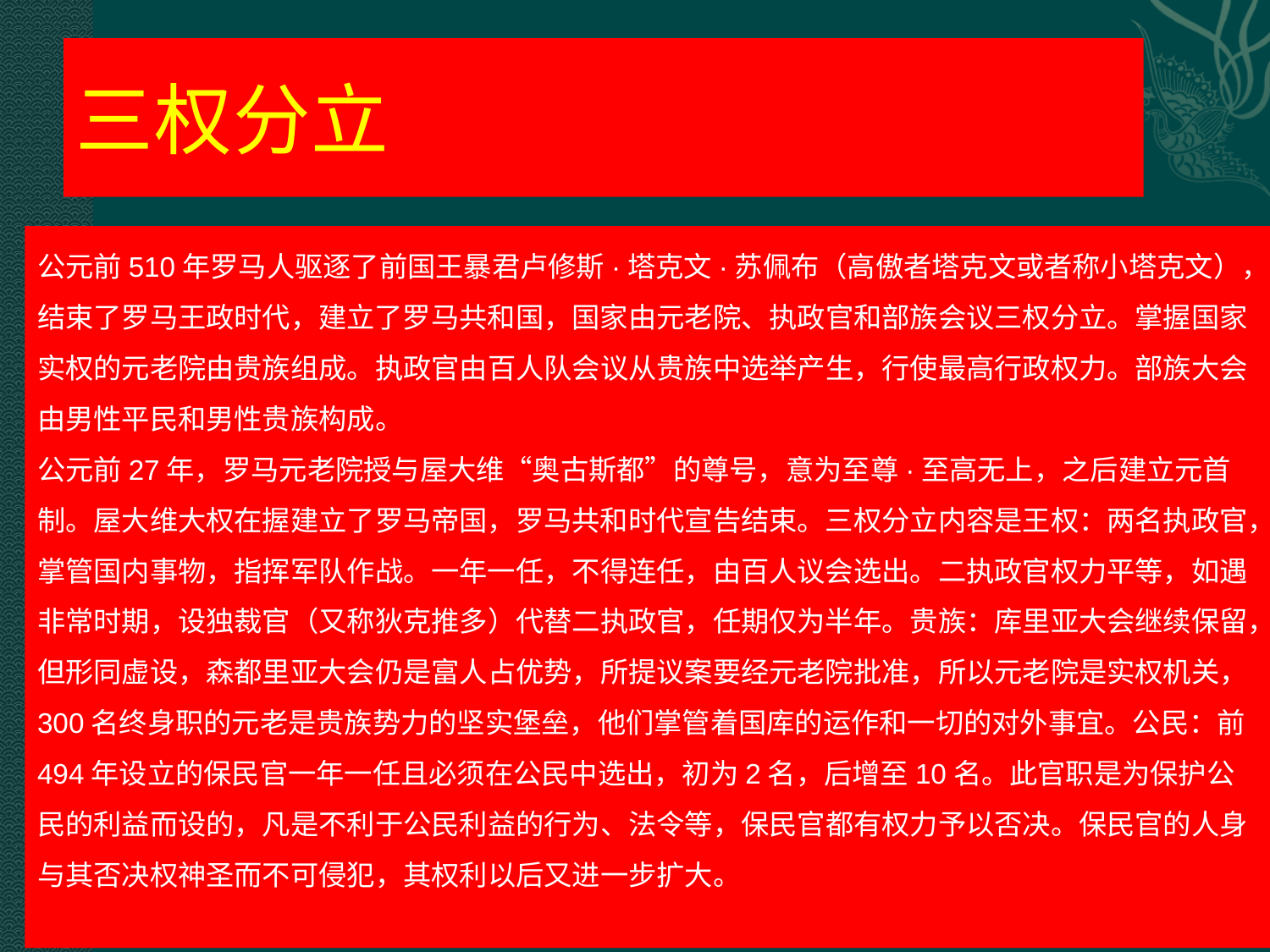

# 三权分立
公元前510年罗马人驱逐了前国王暴君卢修斯·塔克文·苏佩布（高傲者塔克文或者称小塔克文），结束了罗马王政时代，建立了罗马共和国，国家由元老院、执政官和部族会议三权分立。掌握国家实权的元老院由贵族组成。执政官由百人队会议从贵族中选举产生，行使最高行政权力。部族大会由男性平民和男性贵族构成。
公元前27年，罗马元老院授与屋大维“奥古斯都”的尊号，意为至尊·至高无上，之后建立元首制。屋大维大权在握建立了罗马帝国，罗马共和时代宣告结束。三权分立内容是王权：两名执政官，掌管国内事物，指挥军队作战。一年一任，不得连任，由百人议会选出。二执政官权力平等，如遇非常时期，设独裁官（又称狄克推多）代替二执政官，任期仅为半年。贵族：库里亚大会继续保留，但形同虚设，森都里亚大会仍是富人占优势，所提议案要经元老院批准，所以元老院是实权机关，300名终身职的元老是贵族势力的坚实堡垒，他们掌管着国库的运作和一切的对外事宜。公民：前494年设立的保民官一年一任且必须在公民中选出，初为2名，后增至10名。此官职是为保护公民的利益而设的，凡是不利于公民利益的行为、法令等，保民官都有权力予以否决。保民官的人身与其否决权神圣而不可侵犯，其权利以后又进一步扩大。